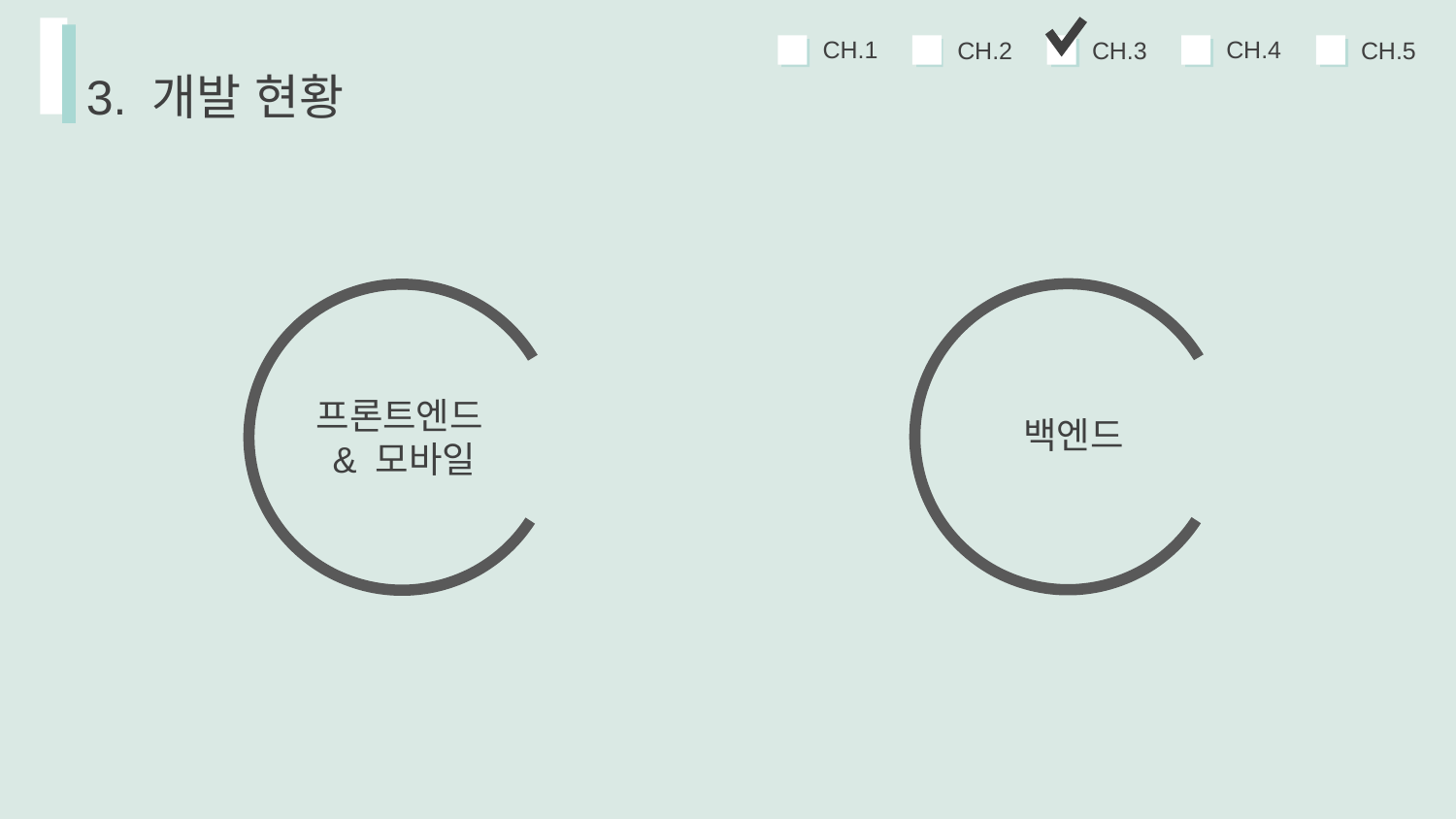

CH.4
CH.1
CH.5
CH.3
CH.2
3. 개발 현황

프론트엔드& 모바일
백엔드